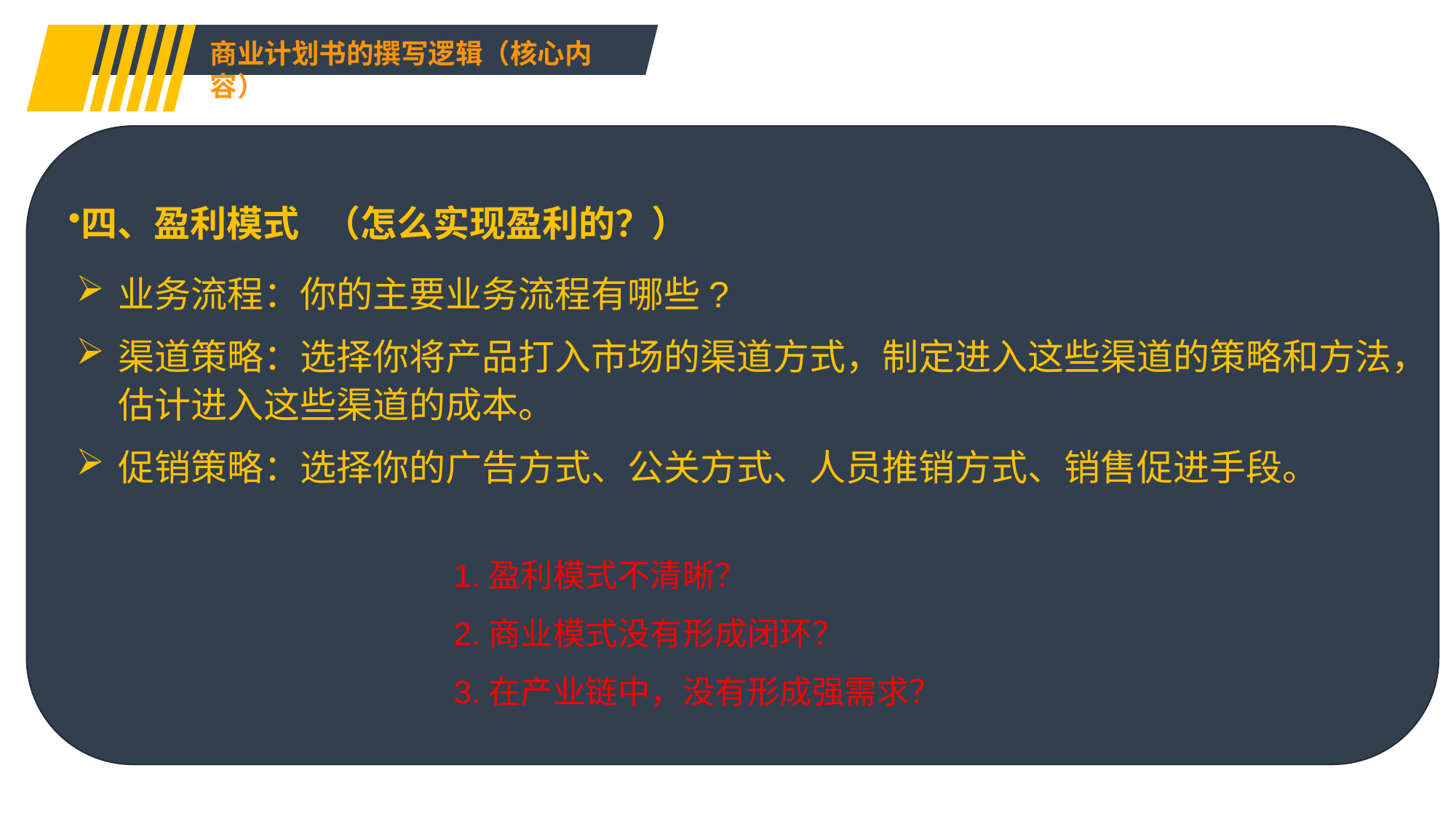

商业计划书的撰写逻辑（核心内容）

四、盈利模式   （怎么实现盈利的？）
业务流程：你的主要业务流程有哪些?
渠道策略：选择你将产品打入市场的渠道方式，制定进入这些渠道的策略和方法，估计进入这些渠道的成本。
促销策略：选择你的广告方式、公关方式、人员推销方式、销售促进手段。
1.盈利模式不清晰？
2.商业模式没有形成闭环？
3.在产业链中，没有形成强需求？